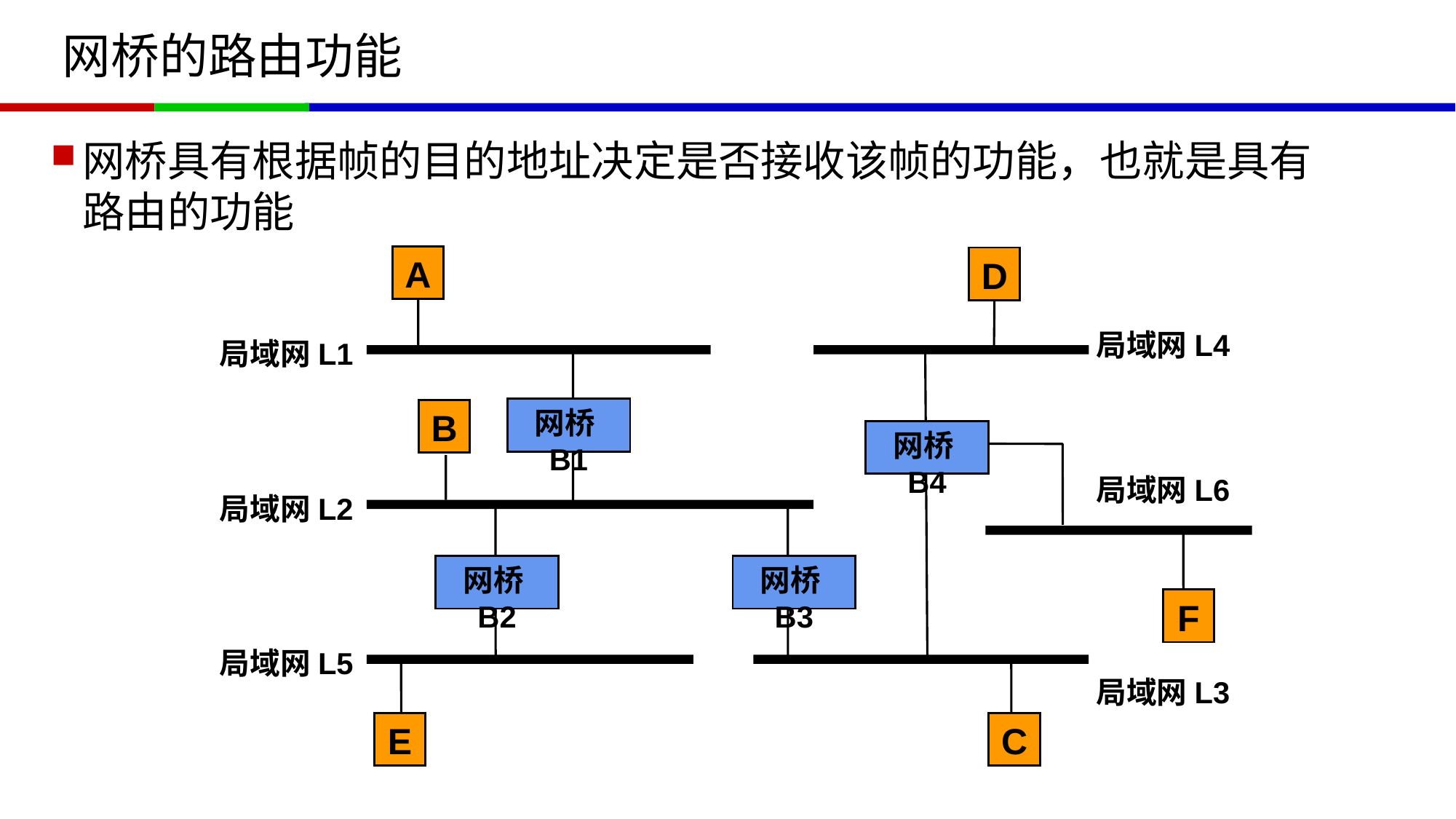

# 网桥的路由功能
网桥具有根据帧的目的地址决定是否接收该帧的功能，也就是具有路由的功能
A
D

局域网L4
局域网L1

网桥B1
B
网桥B4

局域网L6
局域网L2

网桥B2
网桥B3
F
局域网L5

局域网L3
E
C
183